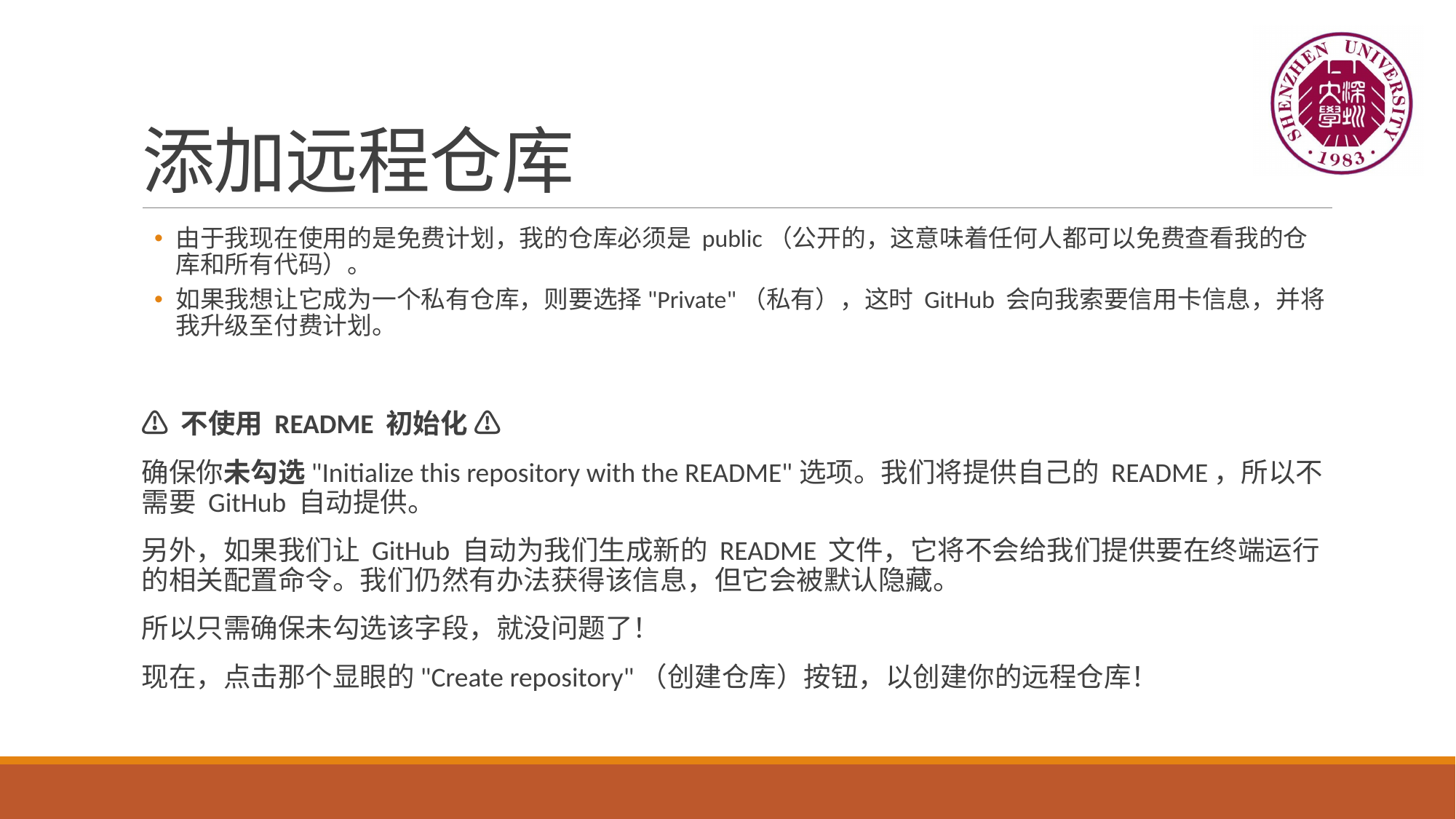

# 添加远程仓库
由于我现在使用的是免费计划，我的仓库必须是 public（公开的，这意味着任何人都可以免费查看我的仓库和所有代码）。
如果我想让它成为一个私有仓库，则要选择"Private"（私有），这时 GitHub 会向我索要信用卡信息，并将我升级至付费计划。

⚠️ 不使用 README 初始化 ⚠️
确保你未勾选"Initialize this repository with the README"选项。我们将提供自己的 README，所以不需要 GitHub 自动提供。
另外，如果我们让 GitHub 自动为我们生成新的 README 文件，它将不会给我们提供要在终端运行的相关配置命令。我们仍然有办法获得该信息，但它会被默认隐藏。
所以只需确保未勾选该字段，就没问题了！
现在，点击那个显眼的"Create repository"（创建仓库）按钮，以创建你的远程仓库！